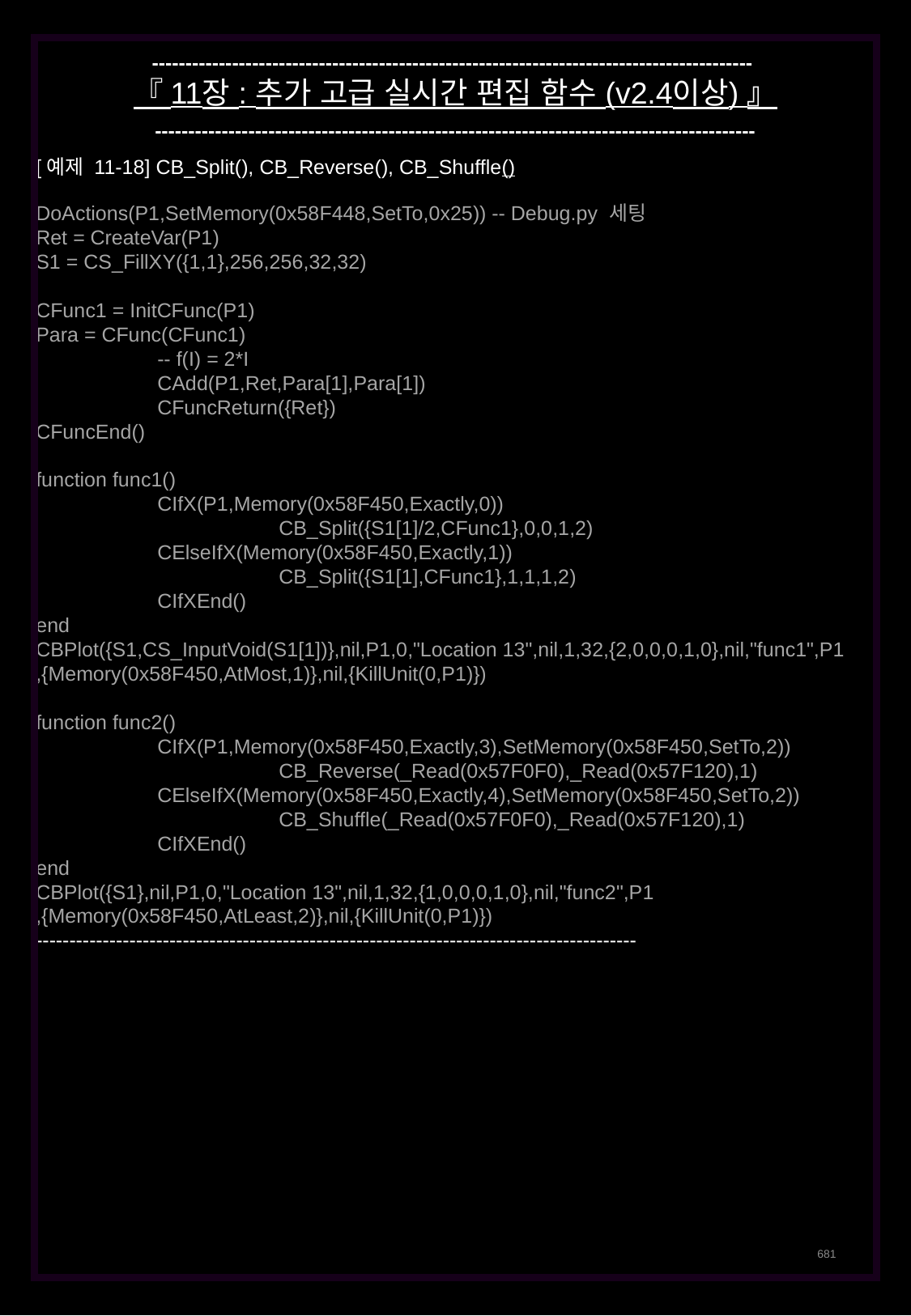

------------------------------------------------------------------------------------------
『 11장 : 추가 고급 실시간 편집 함수 (v2.4이상) 』
------------------------------------------------------------------------------------------
[예제 11-18] CB_Split(), CB_Reverse(), CB_Shuffle()

DoActions(P1,SetMemory(0x58F448,SetTo,0x25)) -- Debug.py 세팅
Ret = CreateVar(P1)
S1 = CS_FillXY({1,1},256,256,32,32)

CFunc1 = InitCFunc(P1)
Para = CFunc(CFunc1)
	-- f(I) = 2*I
	CAdd(P1,Ret,Para[1],Para[1])
	CFuncReturn({Ret})
CFuncEnd()

function func1()
	CIfX(P1,Memory(0x58F450,Exactly,0))
		CB_Split({S1[1]/2,CFunc1},0,0,1,2)
	CElseIfX(Memory(0x58F450,Exactly,1))
		CB_Split({S1[1],CFunc1},1,1,1,2)
	CIfXEnd()
end
CBPlot({S1,CS_InputVoid(S1[1])},nil,P1,0,"Location 13",nil,1,32,{2,0,0,0,1,0},nil,"func1",P1
,{Memory(0x58F450,AtMost,1)},nil,{KillUnit(0,P1)})

function func2()
	CIfX(P1,Memory(0x58F450,Exactly,3),SetMemory(0x58F450,SetTo,2))
		CB_Reverse(_Read(0x57F0F0),_Read(0x57F120),1)
	CElseIfX(Memory(0x58F450,Exactly,4),SetMemory(0x58F450,SetTo,2))
		CB_Shuffle(_Read(0x57F0F0),_Read(0x57F120),1)
	CIfXEnd()
end
CBPlot({S1},nil,P1,0,"Location 13",nil,1,32,{1,0,0,0,1,0},nil,"func2",P1
,{Memory(0x58F450,AtLeast,2)},nil,{KillUnit(0,P1)})
------------------------------------------------------------------------------------------
681